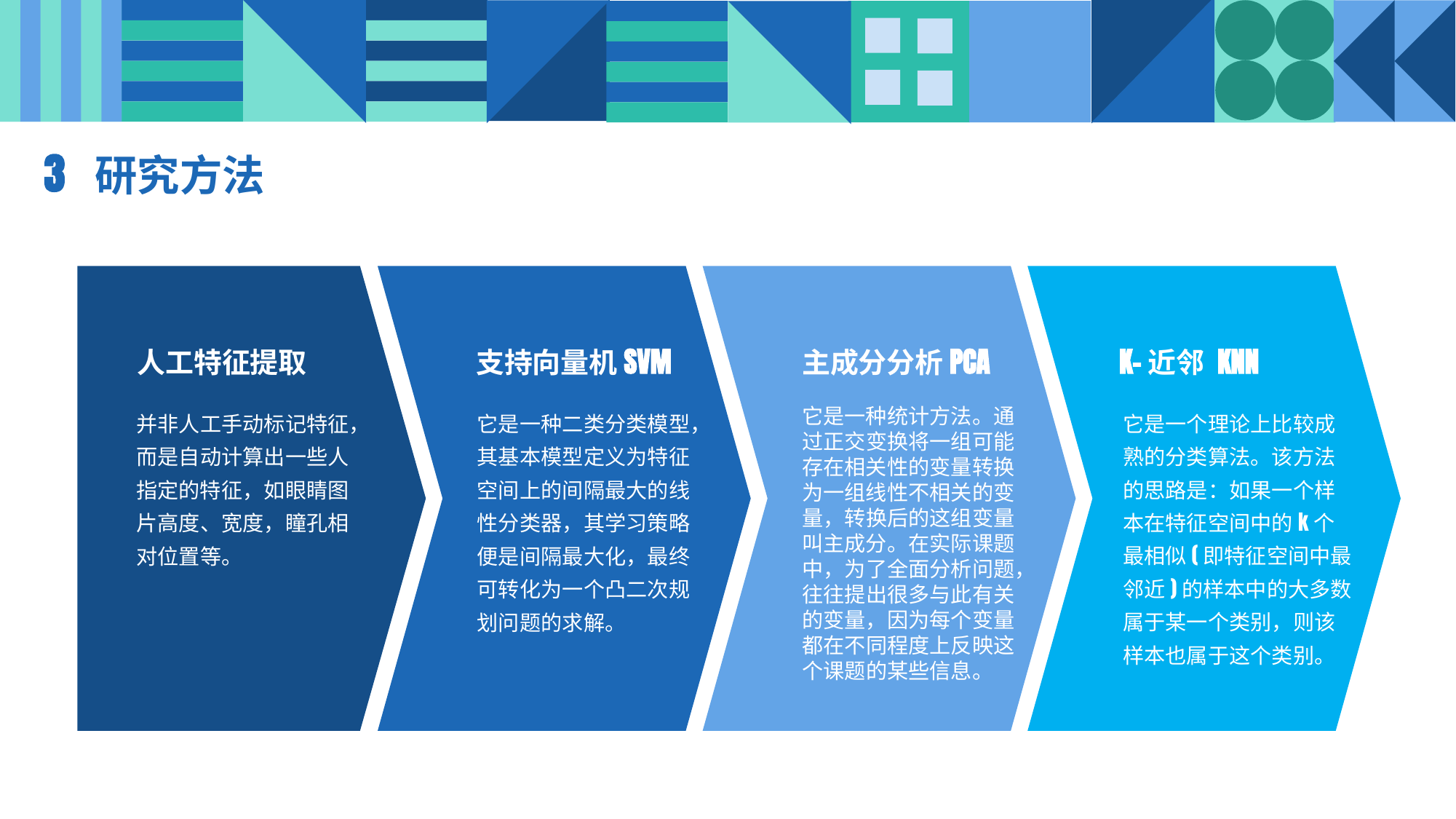

3  研究方法

K-近邻 KNN
它是一个理论上比较成熟的分类算法。该方法的思路是：如果一个样本在特征空间中的k个最相似(即特征空间中最邻近)的样本中的大多数属于某一个类别，则该样本也属于这个类别。

人工特征提取
并非人工手动标记特征，而是自动计算出一些人指定的特征，如眼睛图片高度、宽度，瞳孔相对位置等。

支持向量机SVM
它是一种二类分类模型，其基本模型定义为特征空间上的间隔最大的线性分类器，其学习策略便是间隔最大化，最终可转化为一个凸二次规划问题的求解。

主成分分析PCA
它是一种统计方法。通过正交变换将一组可能存在相关性的变量转换为一组线性不相关的变量，转换后的这组变量叫主成分。在实际课题中，为了全面分析问题，往往提出很多与此有关的变量，因为每个变量都在不同程度上反映这个课题的某些信息。